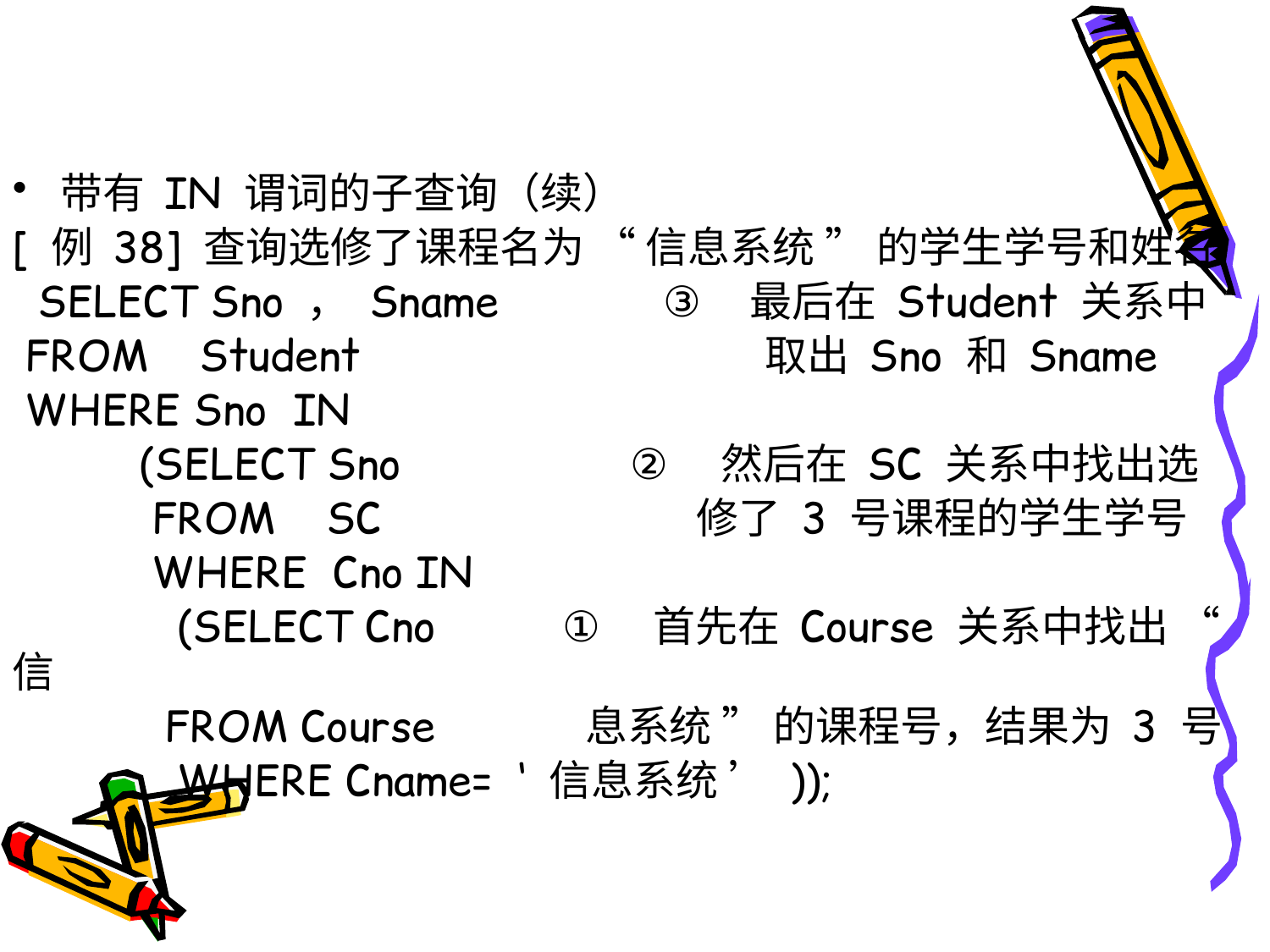

#
带有 IN 谓词的子查询（续）
[ 例 38] 查询选修了课程名为 “ 信息系统 ” 的学生学号和姓名
  SELECT Sno ， Sname             ③   最后在 Student 关系中
 FROM    Student                               取出 Sno 和 Sname
 WHERE Sno  IN
          (SELECT Sno                  ②   然后在 SC 关系中找出选
           FROM    SC                        修了 3 号课程的学生学号
           WHERE  Cno IN
             (SELECT Cno          ①   首先在 Course 关系中找出 “ 信
            FROM Course           息系统 ” 的课程号，结果为 3 号
             WHERE Cname=  ‘ 信息系统 ’ ));